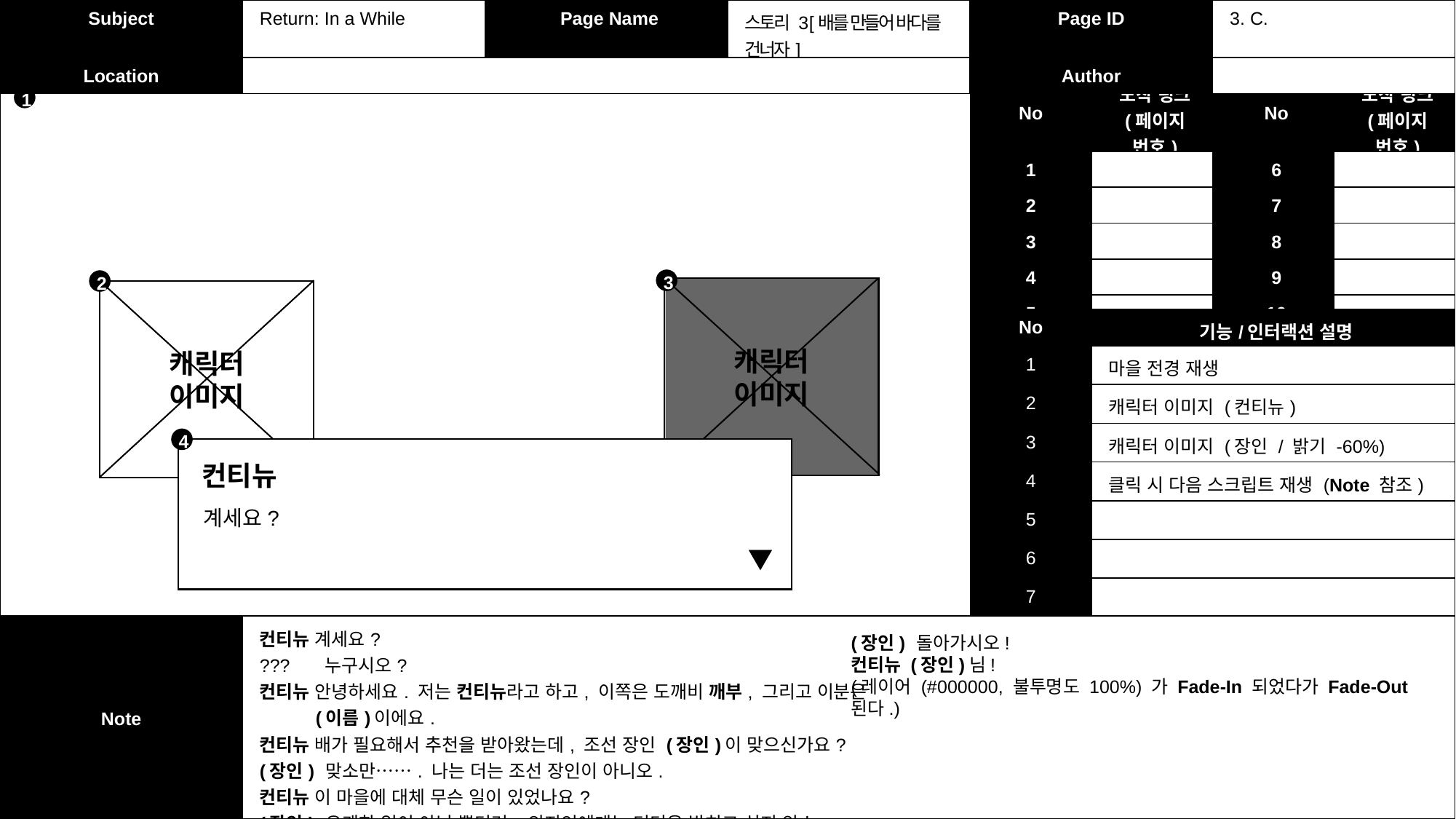

| Subject | Return: In a While | Page Name | 스토리 3 [배를 만들어 바다를 건너자] | Page ID | 3. C. |
| --- | --- | --- | --- | --- | --- |
| Location |  |  |  | Author |  |
| No | 도착 링크 (페이지 번호) | No | 도착 링크 (페이지 번호) |
| --- | --- | --- | --- |
| 1 |  | 6 |  |
| 2 |  | 7 |  |
| 3 |  | 8 |  |
| 4 |  | 9 |  |
| 5 |  | 10 |  |
1
3
2

캐릭터
이미지

캐릭터
이미지
| No | 기능/인터랙션 설명 |
| --- | --- |
| 1 | 마을 전경 재생 |
| 2 | 캐릭터 이미지 (컨티뉴) |
| 3 | 캐릭터 이미지 (장인 / 밝기 -60%) |
| 4 | 클릭 시 다음 스크립트 재생 (Note 참조) |
| 5 |  |
| 6 |  |
| 7 |  |
4

컨티뉴
계세요?

| Note | 컨티뉴 계세요? ??? 누구시오? 컨티뉴 안녕하세요. 저는 컨티뉴라고 하고, 이쪽은 도깨비 깨부, 그리고 이분은 (이름)이에요. 컨티뉴 배가 필요해서 추천을 받아왔는데, 조선 장인 (장인)이 맞으신가요? (장인) 맞소만……. 나는 더는 조선 장인이 아니오. 컨티뉴 이 마을에 대체 무슨 일이 있었나요? (장인) 유쾌한 일이 아닐 뿐더러, 외지인에게는 더더욱 밝히고 싶지 않소. |
| --- | --- |
(장인)  돌아가시오!
컨티뉴 (장인)님!
(레이어 (#000000, 불투명도 100%) 가 Fade-In 되었다가 Fade-Out 된다.)